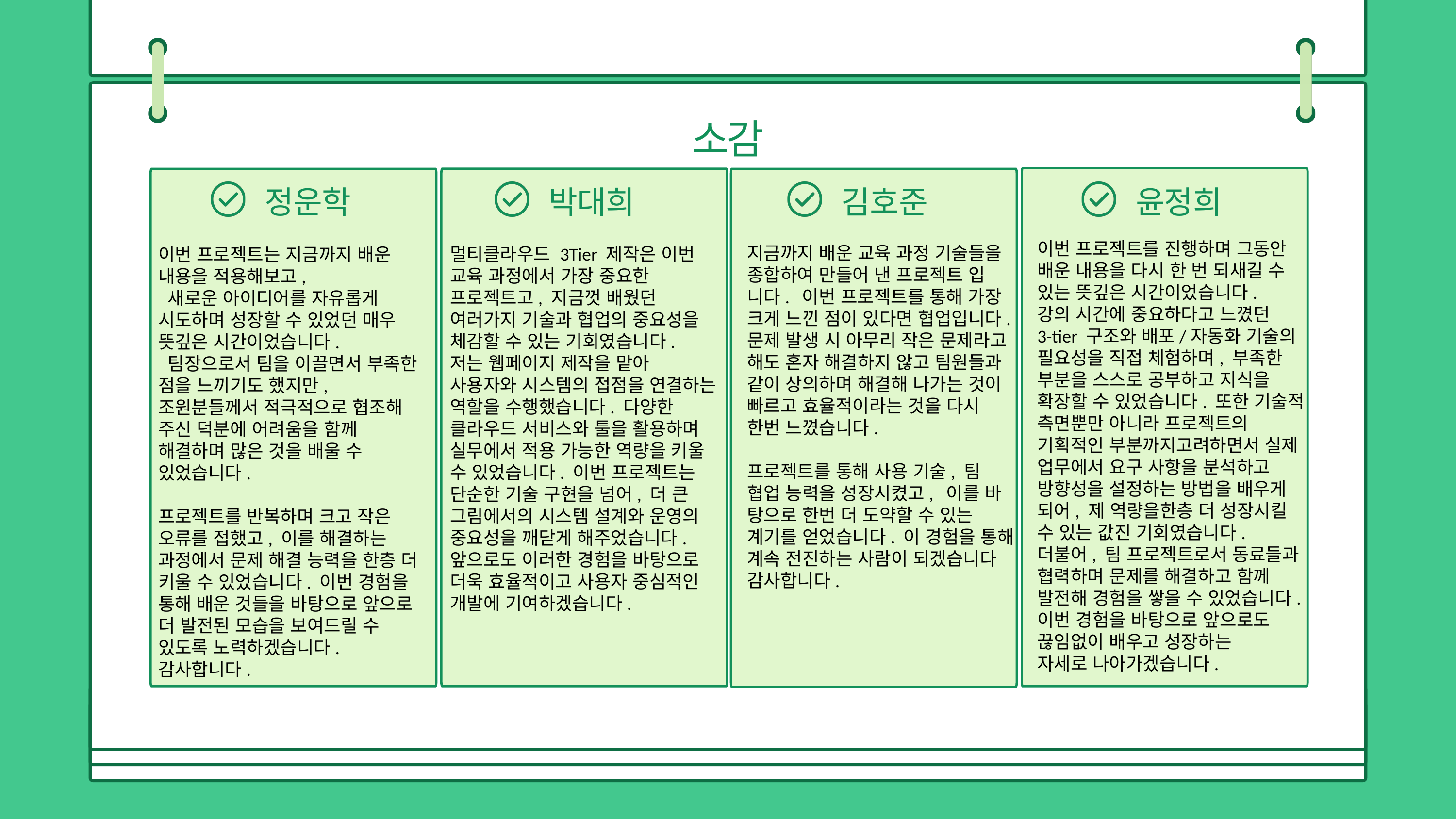

소감

정운학
박대희
김호준
윤정희

멀티클라우드 3Tier 제작은 이번 교육 과정에서 가장 중요한 프로젝트고, 지금껏 배웠던 여러가지 기술과 협업의 중요성을 체감할 수 있는 기회였습니다.
저는 웹페이지 제작을 맡아 사용자와 시스템의 접점을 연결하는 역할을 수행했습니다. 다양한 클라우드 서비스와 툴을 활용하며 실무에서 적용 가능한 역량을 키울 수 있었습니다. 이번 프로젝트는 단순한 기술 구현을 넘어, 더 큰 그림에서의 시스템 설계와 운영의 중요성을 깨닫게 해주었습니다. 앞으로도 이러한 경험을 바탕으로 더욱 효율적이고 사용자 중심적인 개발에 기여하겠습니다.
이번 프로젝트를 진행하며 그동안
배운 내용을 다시 한 번 되새길 수
있는 뜻깊은 시간이었습니다.
강의 시간에 중요하다고 느꼈던
3-tier 구조와 배포/자동화 기술의
필요성을 직접 체험하며, 부족한
부분을 스스로 공부하고 지식을
확장할 수 있었습니다. 또한 기술적
측면뿐만 아니라 프로젝트의
기획적인 부분까지고려하면서 실제
업무에서 요구 사항을 분석하고
방향성을 설정하는 방법을 배우게
되어, 제 역량을한층 더 성장시킬
수 있는 값진 기회였습니다.
더불어, 팀 프로젝트로서 동료들과
협력하며 문제를 해결하고 함께
발전해 경험을 쌓을 수 있었습니다.
이번 경험을 바탕으로 앞으로도
끊임없이 배우고 성장하는
자세로 나아가겠습니다.

지금까지 배운 교육 과정 기술들을
종합하여 만들어 낸 프로젝트 입
니다.  이번 프로젝트를 통해 가장
크게 느낀 점이 있다면 협업입니다.
문제 발생 시 아무리 작은 문제라고
해도 혼자 해결하지 않고 팀원들과
같이 상의하며 해결해 나가는 것이
빠르고 효율적이라는 것을 다시
한번 느꼈습니다.

프로젝트를 통해 사용 기술, 팀
협업 능력을 성장시켰고,  이를 바
탕으로 한번 더 도약할 수 있는
계기를 얻었습니다. 이 경험을 통해
계속 전진하는 사람이 되겠습니다
감사합니다.

이번 프로젝트는 지금까지 배운 내용을 적용해보고,
 새로운 아이디어를 자유롭게 시도하며 성장할 수 있었던 매우 뜻깊은 시간이었습니다.
 팀장으로서 팀을 이끌면서 부족한 점을 느끼기도 했지만, 조원분들께서 적극적으로 협조해 주신 덕분에 어려움을 함께 해결하며 많은 것을 배울 수 있었습니다.

프로젝트를 반복하며 크고 작은 오류를 접했고, 이를 해결하는 과정에서 문제 해결 능력을 한층 더 키울 수 있었습니다. 이번 경험을 통해 배운 것들을 바탕으로 앞으로 더 발전된 모습을 보여드릴 수 있도록 노력하겠습니다. 감사합니다.

chapter 8